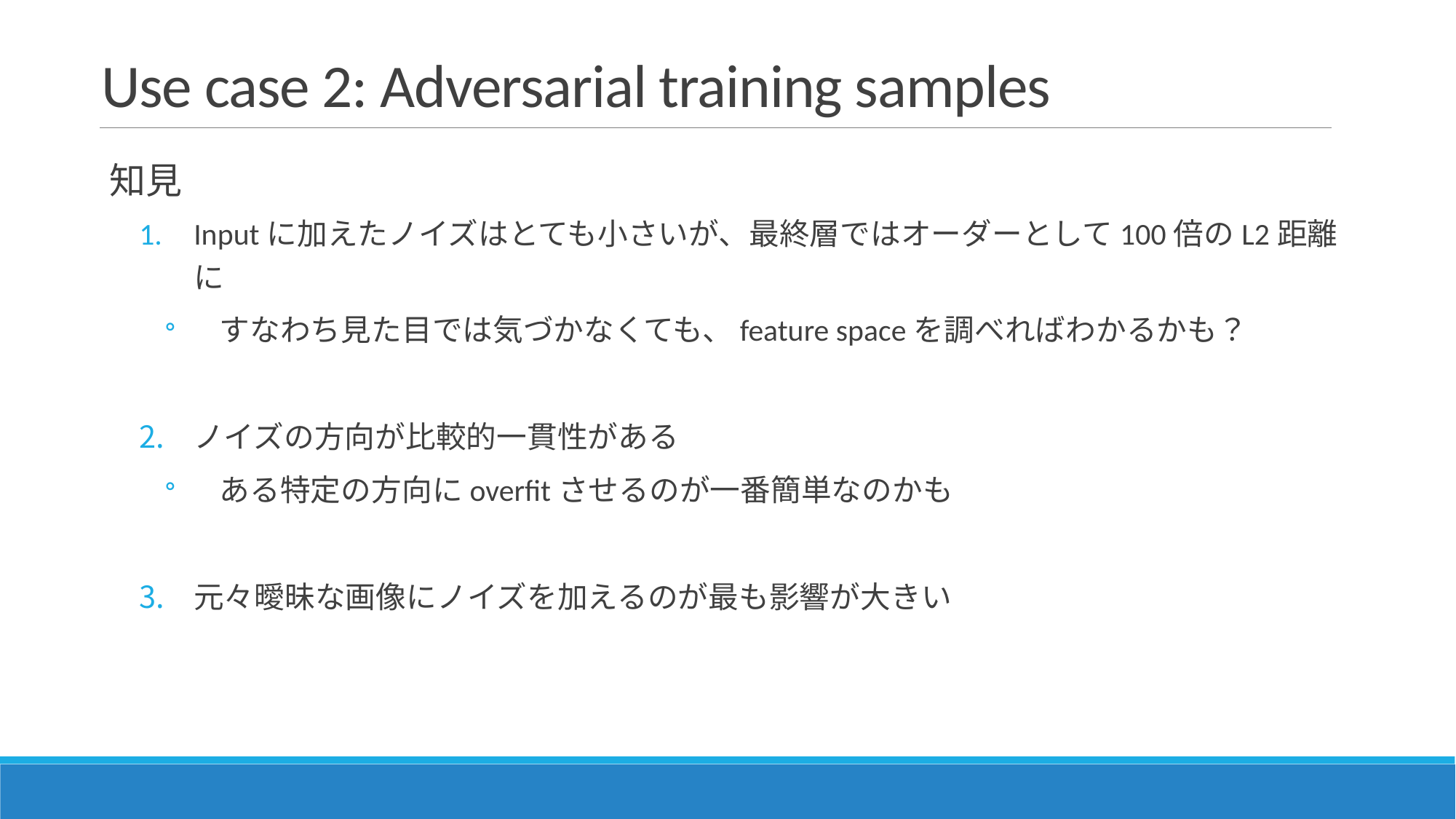

# Use case 2: Adversarial training samples
知見
Inputに加えたノイズはとても小さいが、最終層ではオーダーとして100倍のL2距離に
すなわち見た目では気づかなくても、feature spaceを調べればわかるかも？

ノイズの方向が比較的一貫性がある
ある特定の方向にoverfitさせるのが一番簡単なのかも

元々曖昧な画像にノイズを加えるのが最も影響が大きい